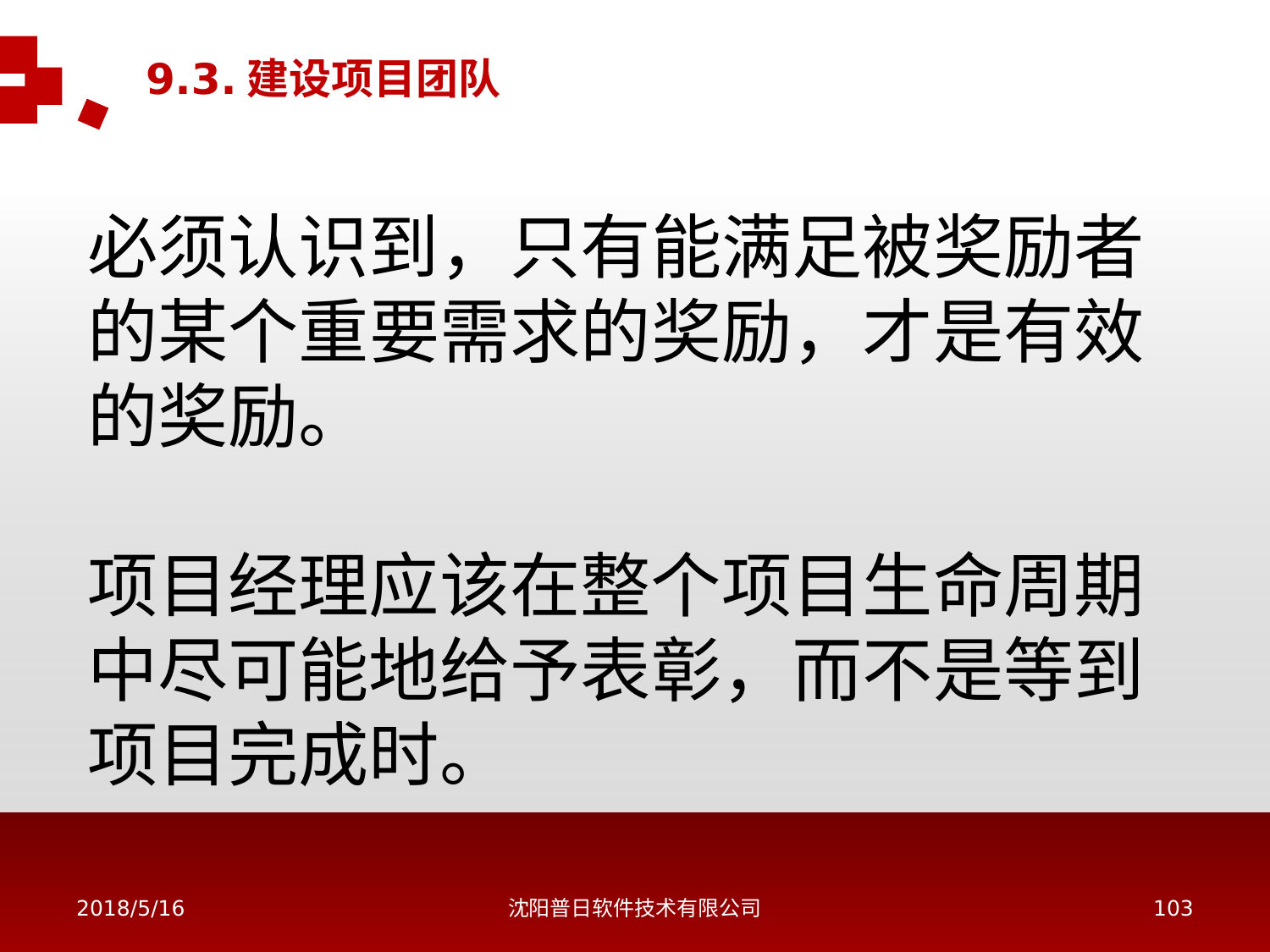

9.3.建设项目团队
必须认识到，只有能满足被奖励者的某个重要需求的奖励，才是有效的奖励。

项目经理应该在整个项目生命周期中尽可能地给予表彰，而不是等到项目完成时。

2018/5/16
沈阳普日软件技术有限公司
103